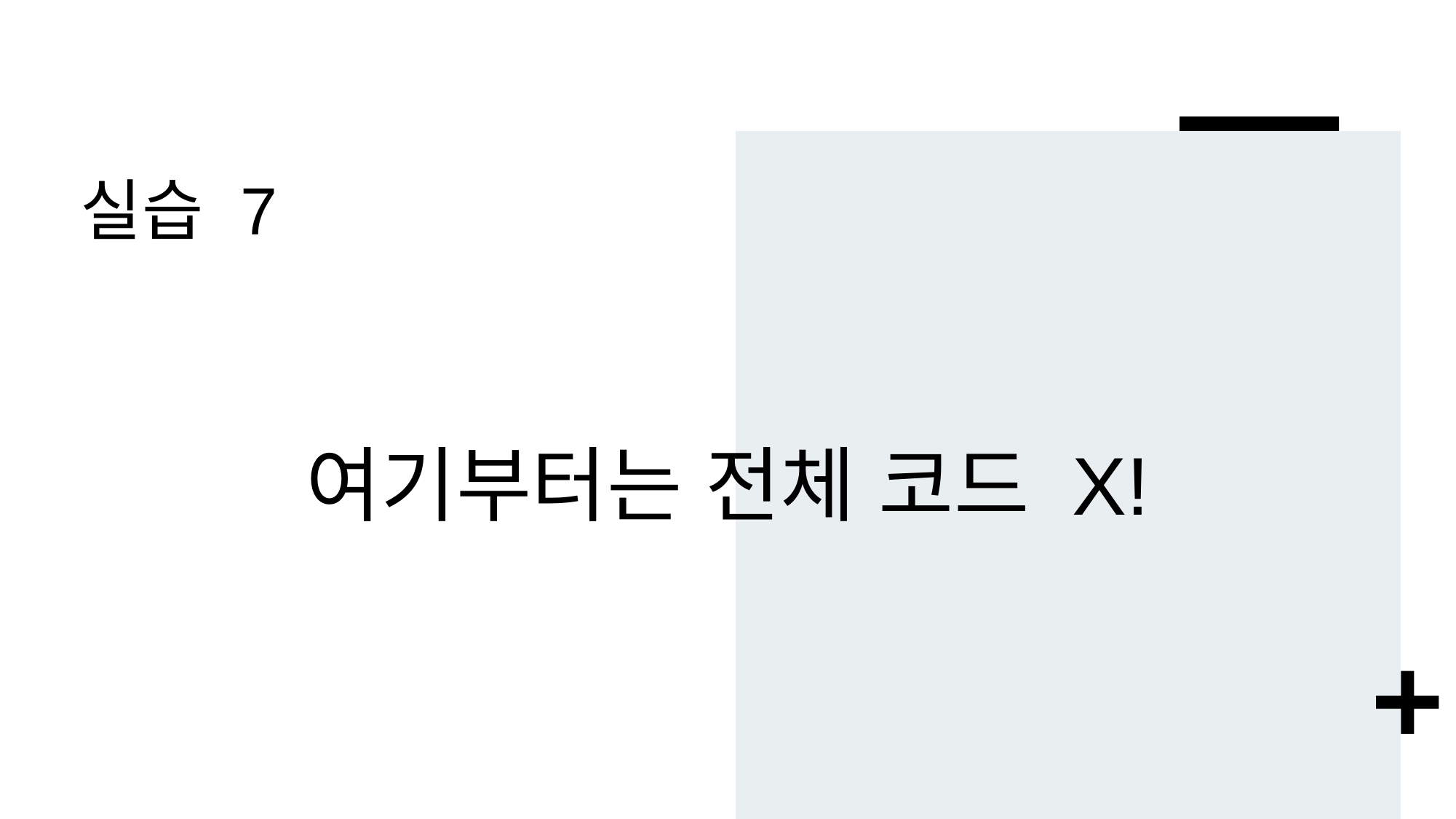

# 실습 7
여기부터는 전체 코드 X!